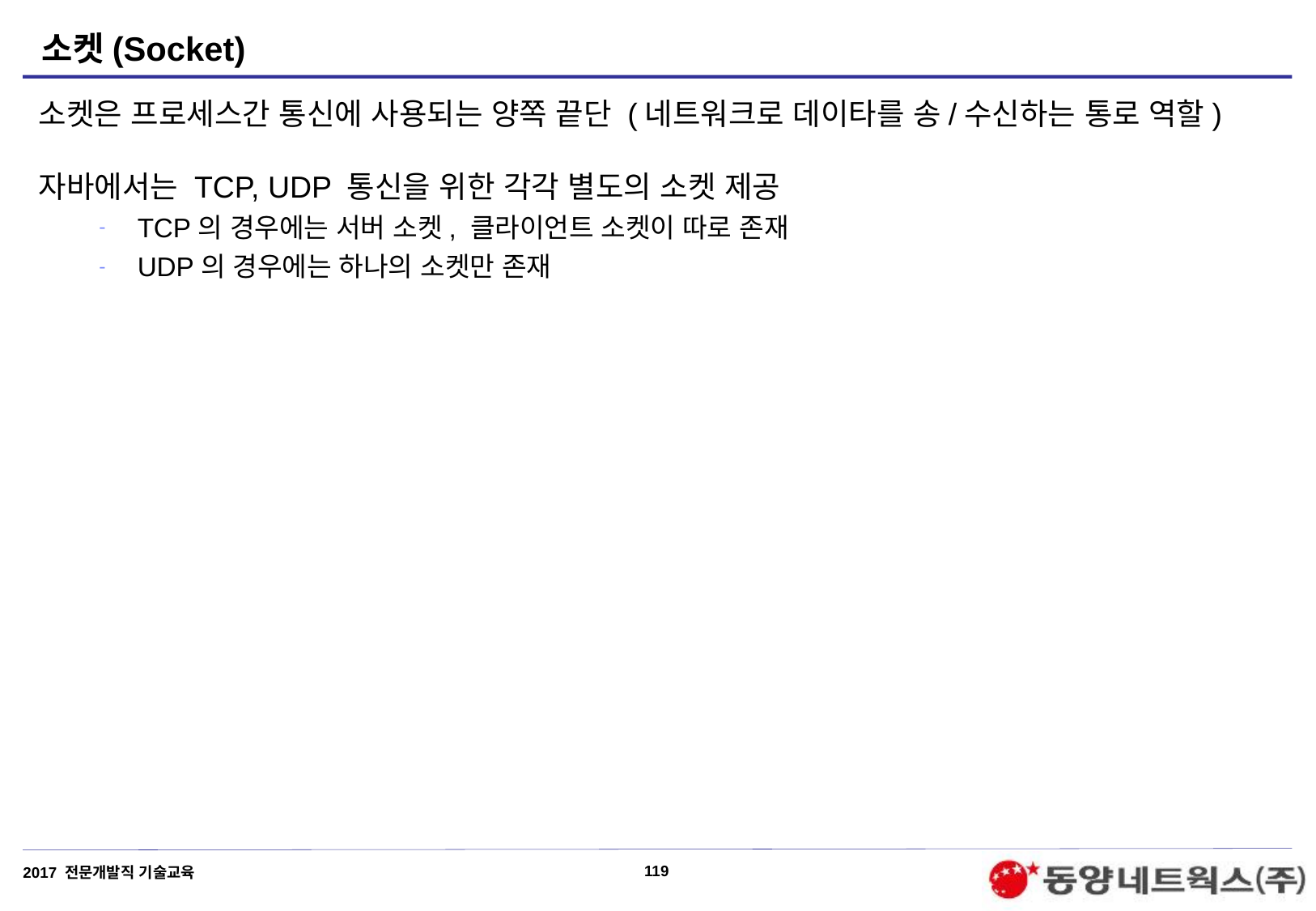

# 소켓(Socket)
소켓은 프로세스간 통신에 사용되는 양쪽 끝단 (네트워크로 데이타를 송/수신하는 통로 역할)

자바에서는 TCP, UDP 통신을 위한 각각 별도의 소켓 제공
TCP의 경우에는 서버 소켓, 클라이언트 소켓이 따로 존재
UDP의 경우에는 하나의 소켓만 존재